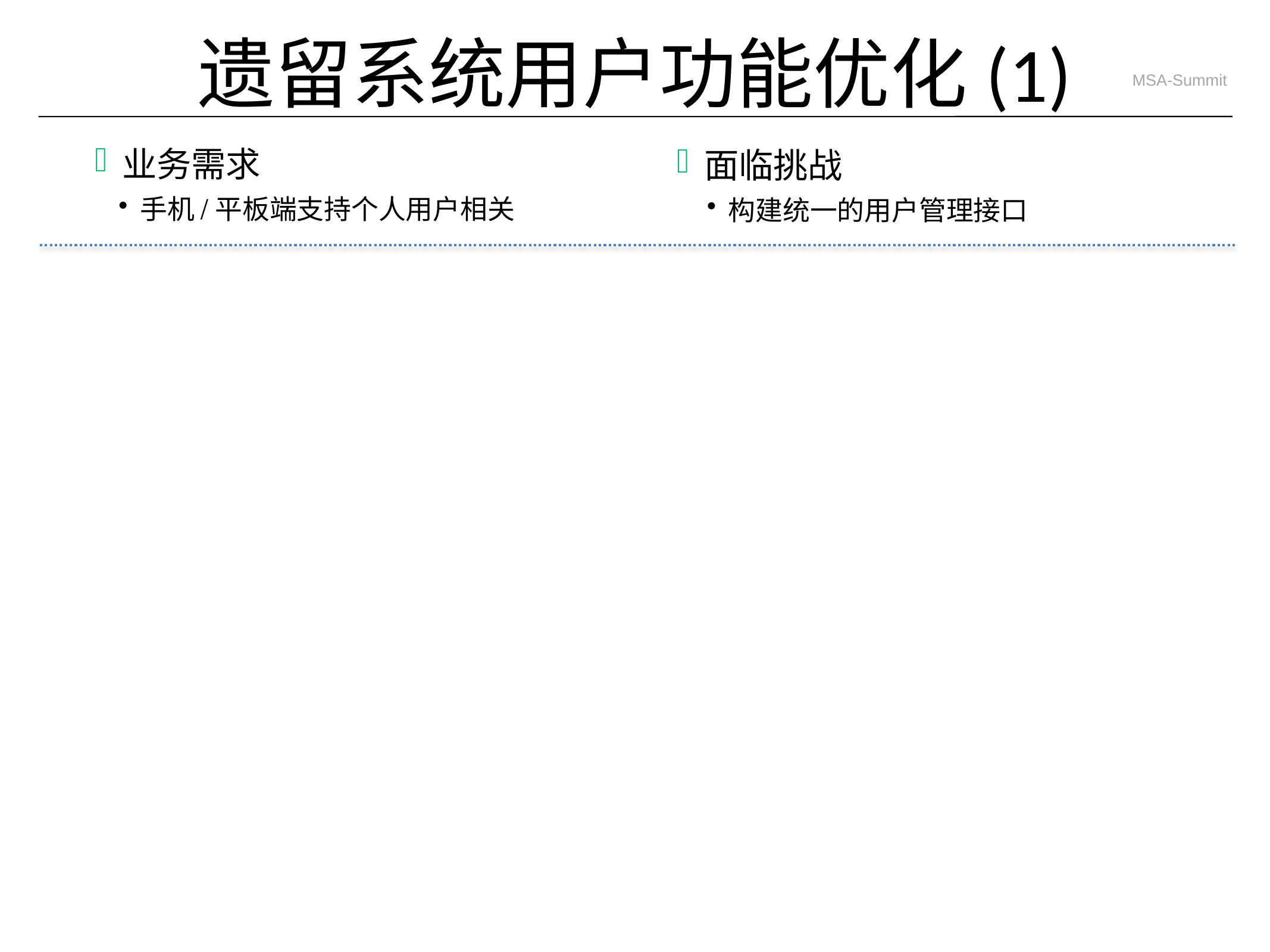

# 遗留系统用户功能优化(1)
业务需求
手机/平板端支持个人用户相关
面临挑战
构建统一的用户管理接口